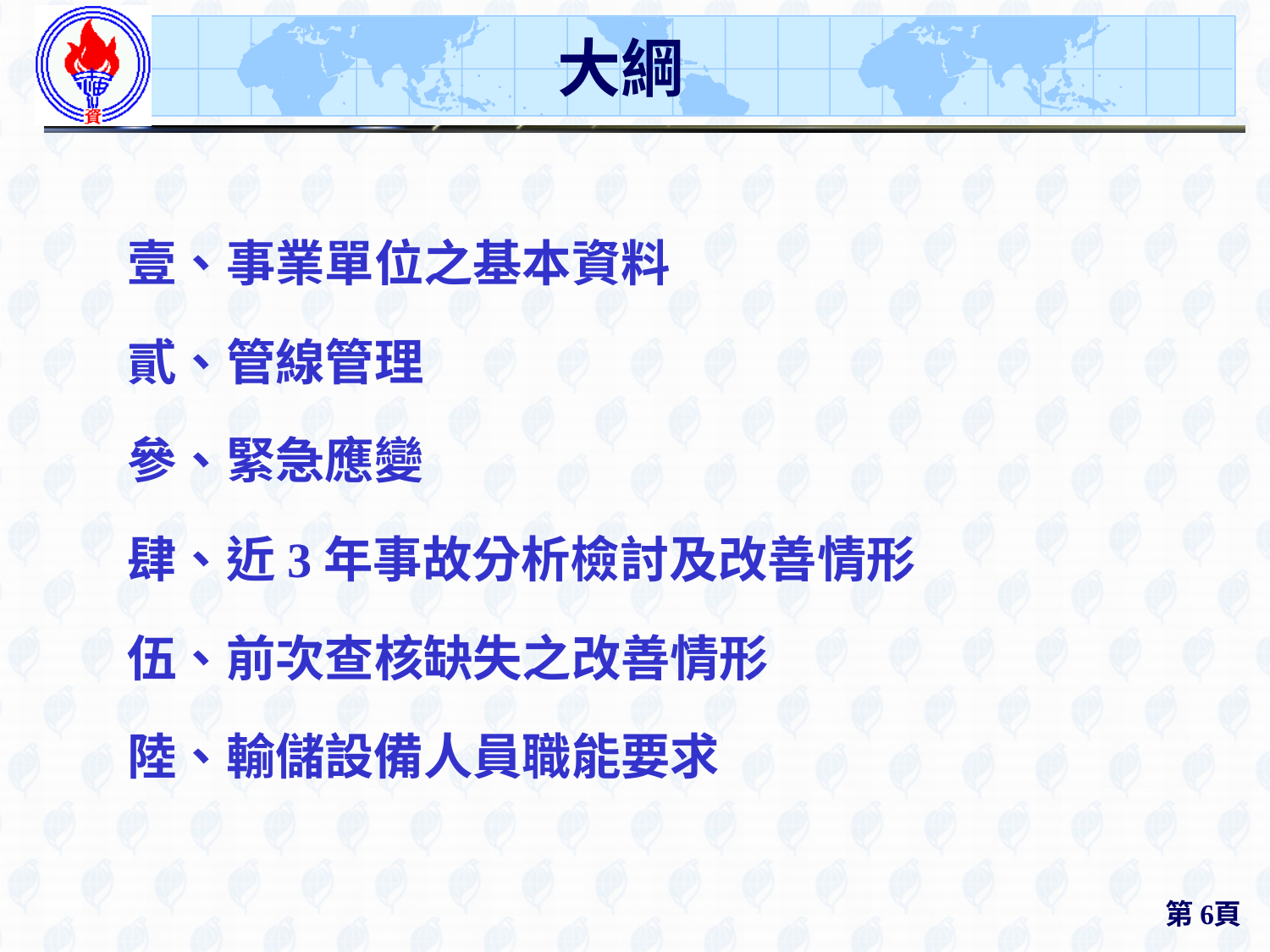

# 大綱
壹、事業單位之基本資料
貳、管線管理
參、緊急應變
肆、近3年事故分析檢討及改善情形
伍、前次查核缺失之改善情形
陸、輸儲設備人員職能要求
第6頁